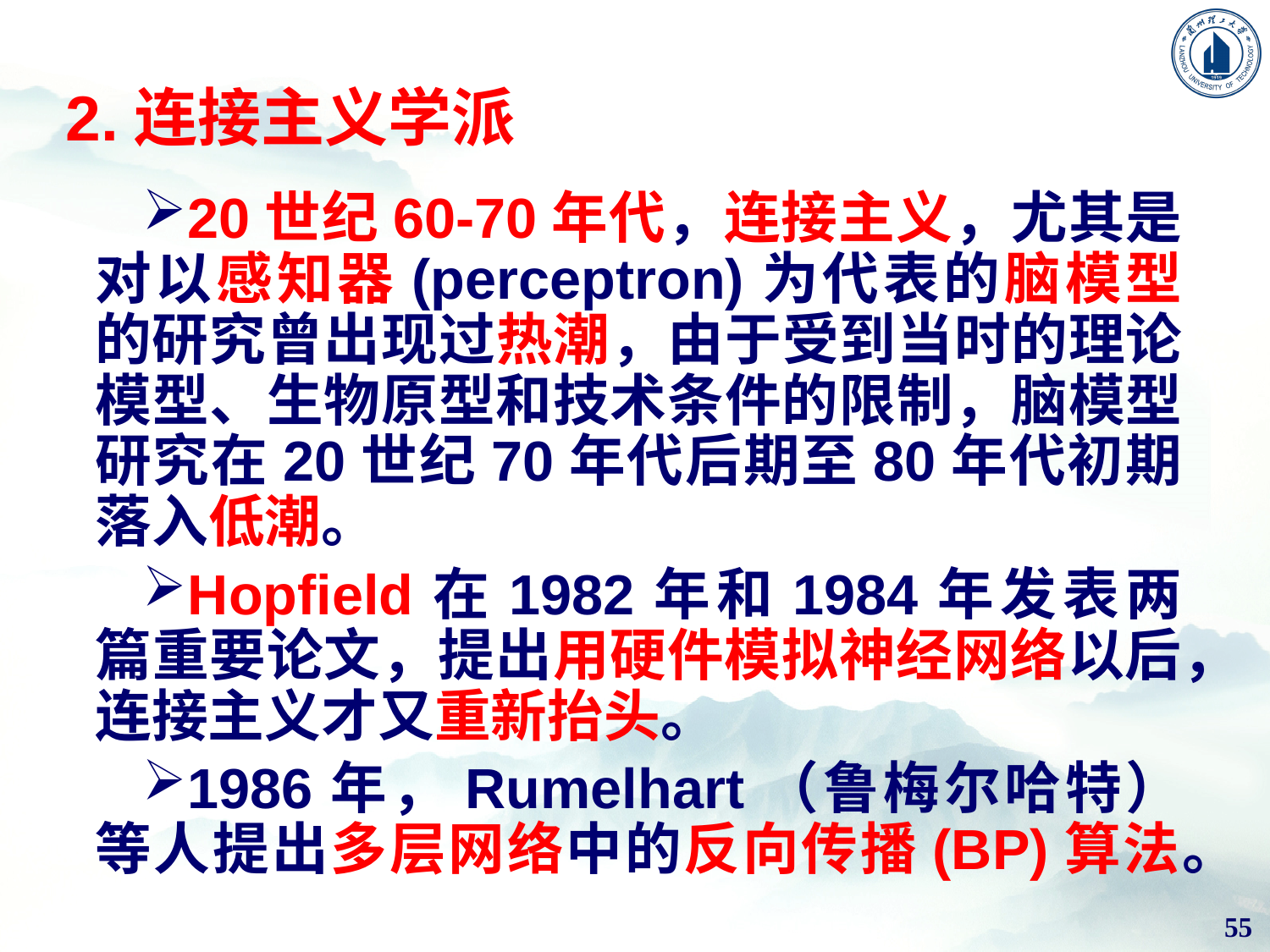

# 2.连接主义学派
20世纪60-70年代，连接主义，尤其是对以感知器(perceptron)为代表的脑模型的研究曾出现过热潮，由于受到当时的理论模型、生物原型和技术条件的限制，脑模型研究在20世纪70年代后期至80年代初期落入低潮。
Hopfield在1982年和1984年发表两篇重要论文，提出用硬件模拟神经网络以后，连接主义才又重新抬头。
1986年，Rumelhart（鲁梅尔哈特）等人提出多层网络中的反向传播(BP)算法。
55